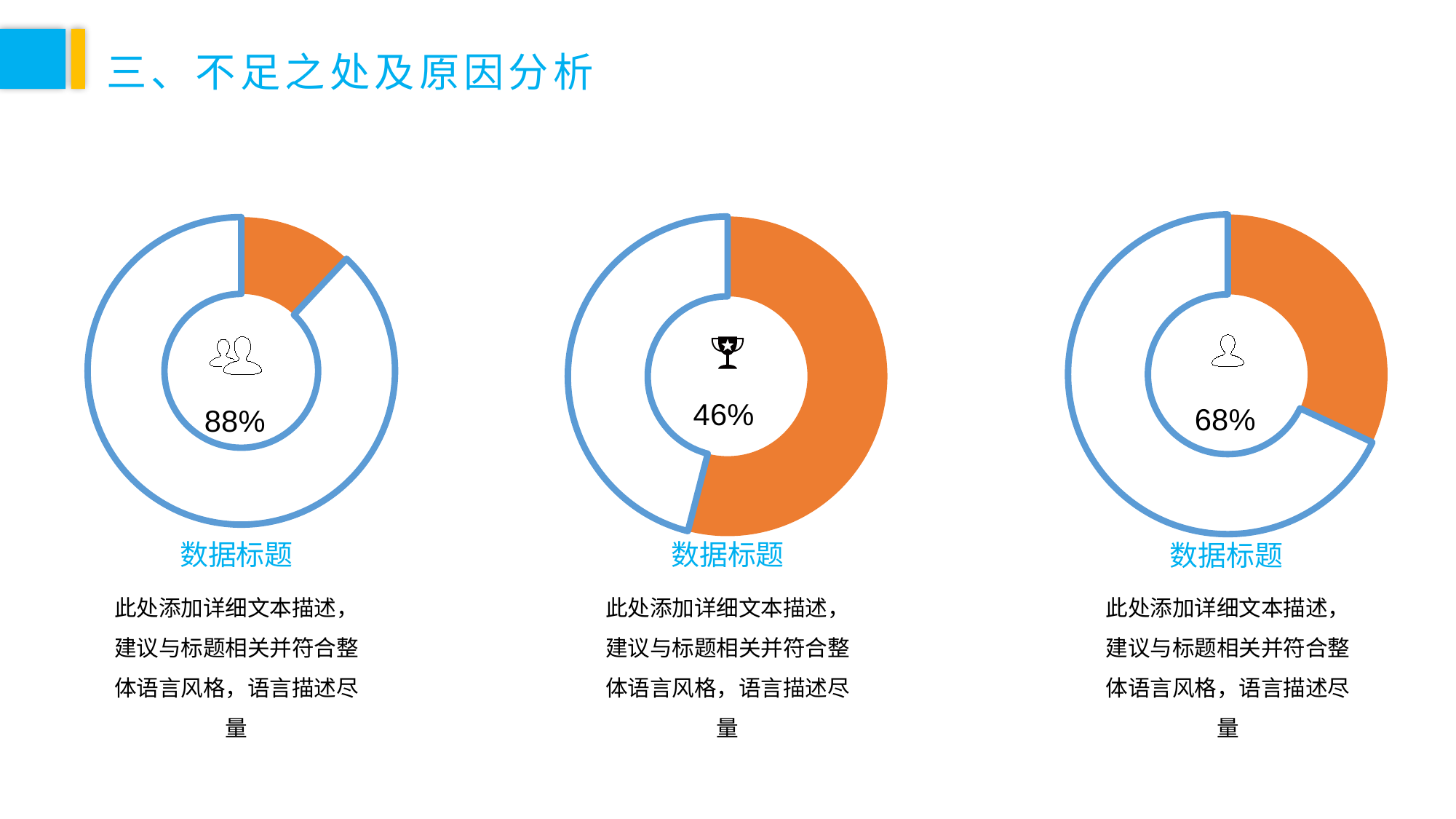

三、不足之处及原因分析

### Chart

| Category | 列1 |
|---|---|
| 辅助数据 | 32.0 |
| 数据 | 68.0 |

### Chart

| Category | 列1 |
|---|---|
| 辅助数据 | 54.0 |
| 数据 | 46.0 |

### Chart

| Category | 列1 |
|---|---|
| 辅助数据 | 12.0 |
| 数据 | 88.0 |

数据标题
数据标题
数据标题
此处添加详细文本描述，建议与标题相关并符合整体语言风格，语言描述尽量
此处添加详细文本描述，建议与标题相关并符合整体语言风格，语言描述尽量
此处添加详细文本描述，建议与标题相关并符合整体语言风格，语言描述尽量